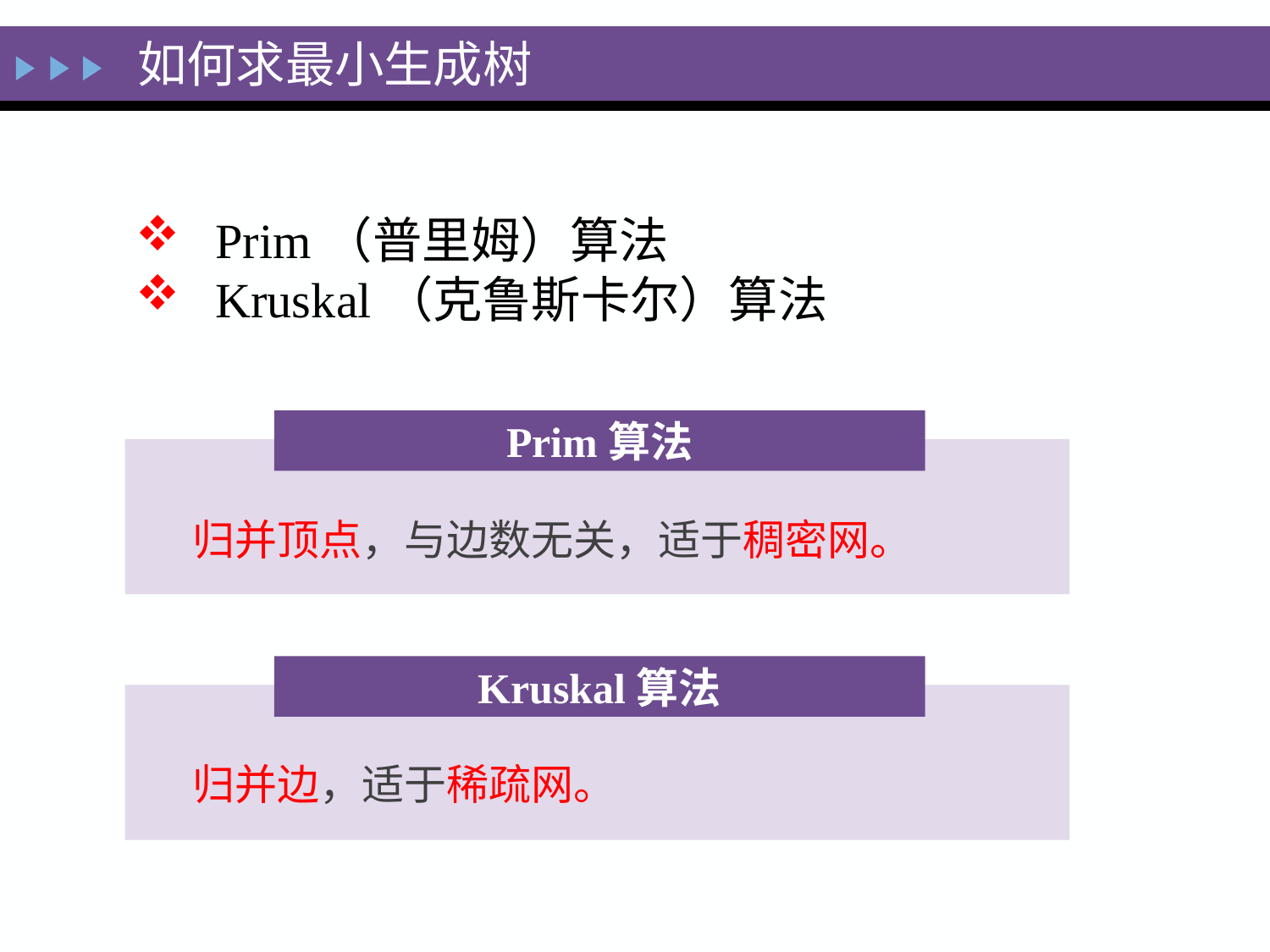

如何求最小生成树
Prim（普里姆）算法
Kruskal（克鲁斯卡尔）算法
Prim算法

归并顶点，与边数无关，适于稠密网。
Kruskal算法

归并边，适于稀疏网。